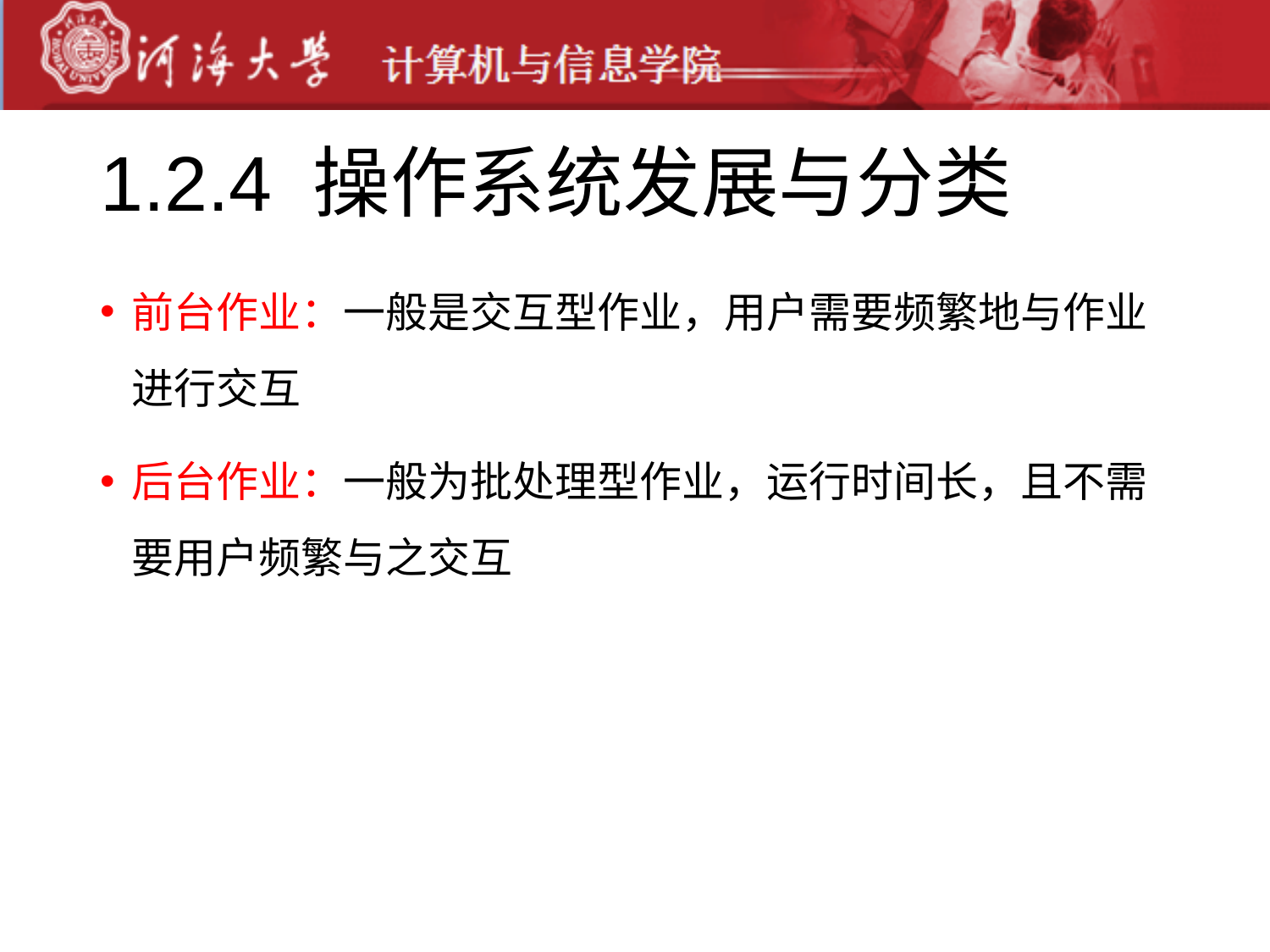

# 1.2.4 操作系统发展与分类
前台作业：一般是交互型作业，用户需要频繁地与作业进行交互
后台作业：一般为批处理型作业，运行时间长，且不需要用户频繁与之交互